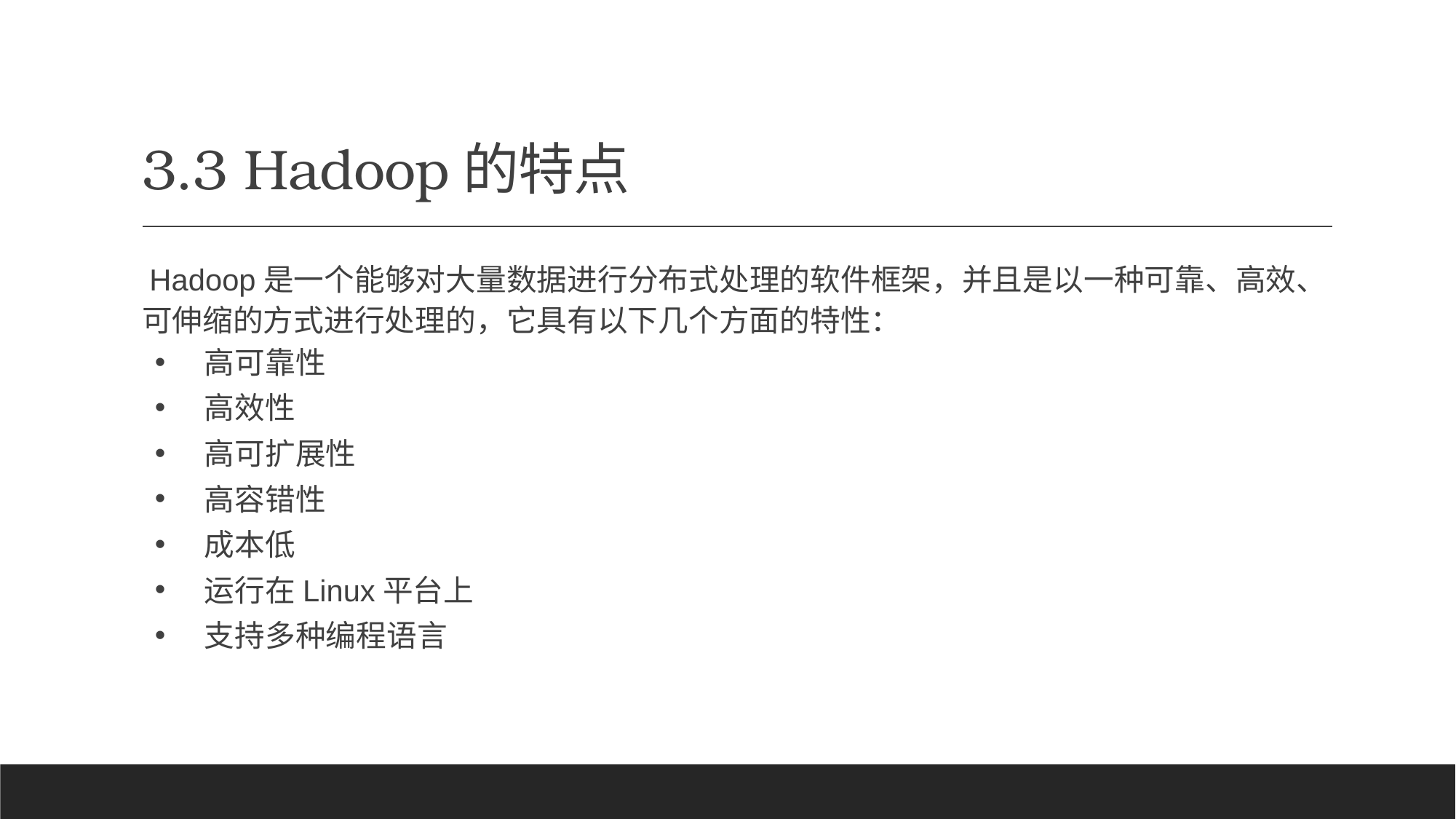

# 3.3 Hadoop的特点
 Hadoop是一个能够对大量数据进行分布式处理的软件框架，并且是以一种可靠、高效、可伸缩的方式进行处理的，它具有以下几个方面的特性：
   高可靠性
   高效性
   高可扩展性
   高容错性
   成本低
   运行在Linux平台上
   支持多种编程语言